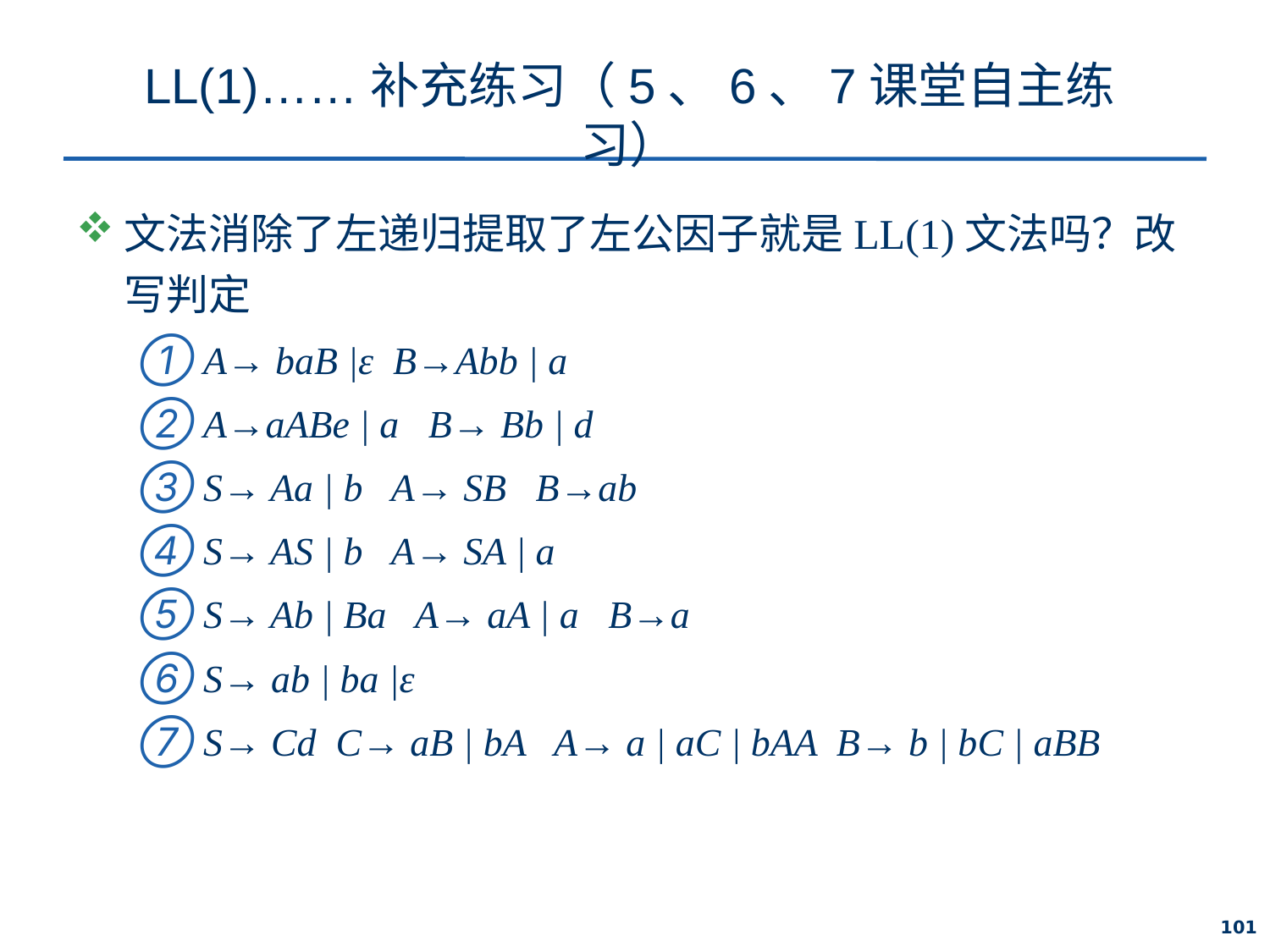

# LL(1)……补充练习（5、6、7课堂自主练习）
文法消除了左递归提取了左公因子就是LL(1)文法吗？改写判定
A→ baB |ε  B→Abb | a
A→aABe | a   B→ Bb | d
S→ Aa | b   A→ SB   B→ab
S→ AS | b   A→ SA | a
S→ Ab | Ba   A→ aA | a   B→a
S→ ab | ba |ε
S→ Cd  C→ aB | bA   A→ a | aC | bAA  B→ b | bC | aBB
101